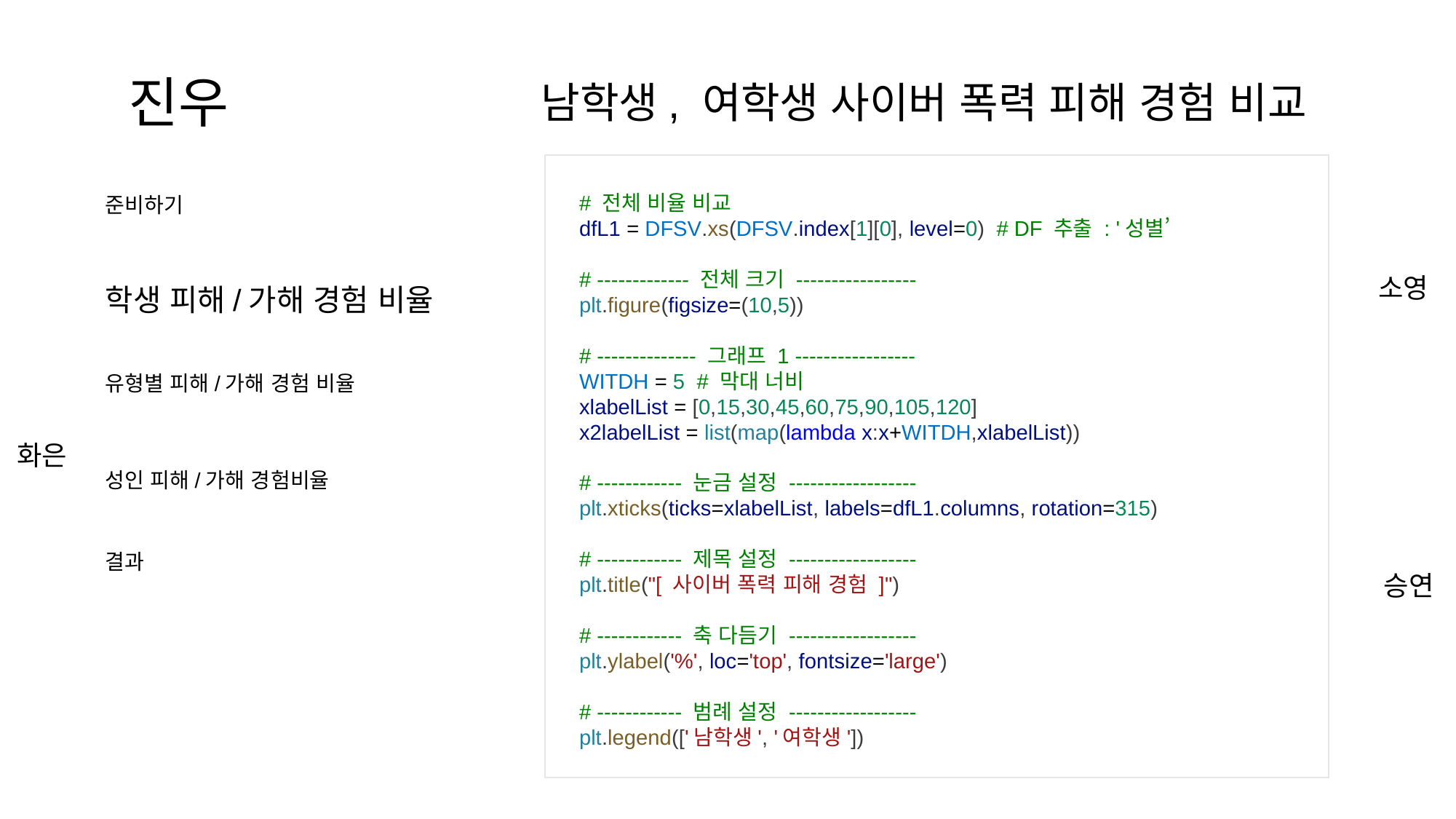

진우
남학생, 여학생 사이버 폭력 피해 경험 비교
# 전체 비율 비교
dfL1 = DFSV.xs(DFSV.index[1][0], level=0)  # DF 추출 : '성별’
# ------------- 전체 크기 -----------------
plt.figure(figsize=(10,5))
# -------------- 그래프 1 -----------------
WITDH = 5  # 막대 너비
xlabelList = [0,15,30,45,60,75,90,105,120]
x2labelList = list(map(lambda x:x+WITDH,xlabelList))
# ------------ 눈금 설정 ------------------
plt.xticks(ticks=xlabelList, labels=dfL1.columns, rotation=315)
# ------------ 제목 설정 ------------------
plt.title("[ 사이버 폭력 피해 경험 ]")
# ------------ 축 다듬기 ------------------
plt.ylabel('%', loc='top', fontsize='large')
# ------------ 범례 설정 ------------------
plt.legend(['남학생', '여학생'])

준비하기
소영
학생 피해/가해 경험 비율
유형별 피해/가해 경험 비율
화은
성인 피해/가해 경험비율
결과
승연